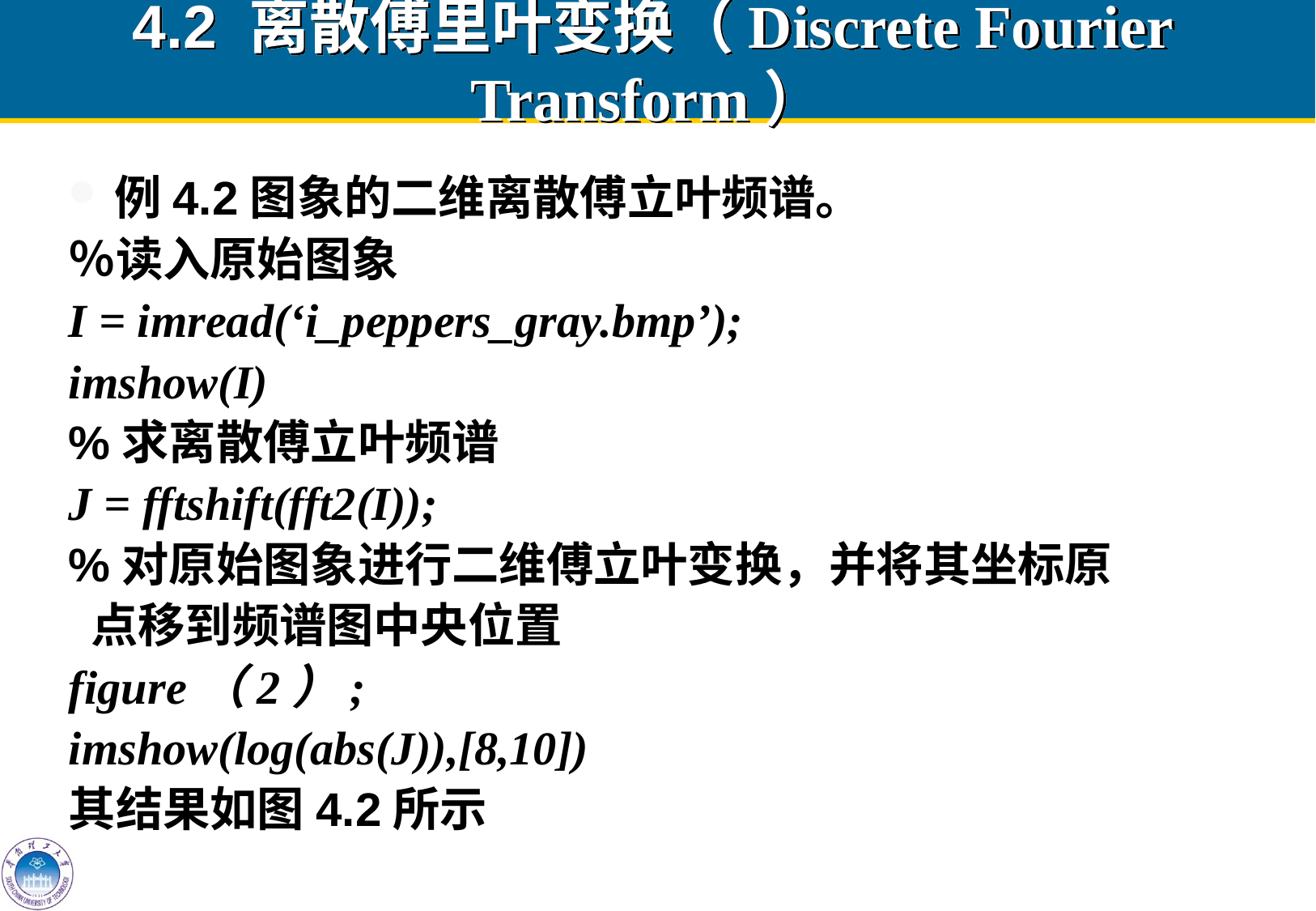

# 4.2 离散傅里叶变换（Discrete Fourier Transform）
例4.2图象的二维离散傅立叶频谱。
％读入原始图象
I = imread(‘i_peppers_gray.bmp’);
imshow(I)
%求离散傅立叶频谱
J = fftshift(fft2(I));
%对原始图象进行二维傅立叶变换，并将其坐标原
 点移到频谱图中央位置
figure（2）;
imshow(log(abs(J)),[8,10])
其结果如图4.2所示